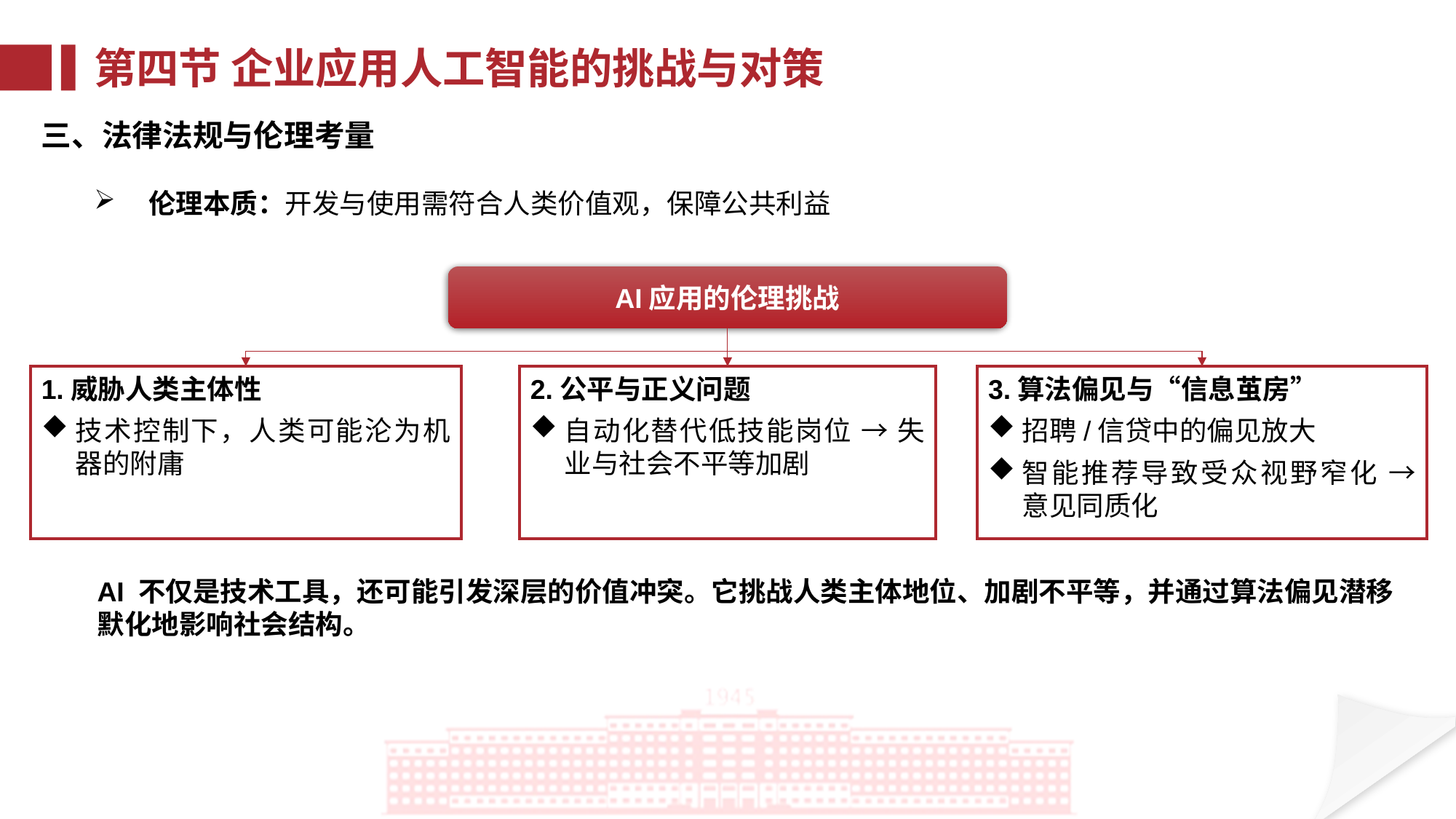

第四节 企业应用人工智能的挑战与对策
三、法律法规与伦理考量
伦理本质：开发与使用需符合人类价值观，保障公共利益
AI应用的伦理挑战
2.公平与正义问题
自动化替代低技能岗位 → 失业与社会不平等加剧
1.威胁人类主体性
技术控制下，人类可能沦为机器的附庸
3.算法偏见与“信息茧房”
招聘/信贷中的偏见放大
智能推荐导致受众视野窄化 → 意见同质化
AI 不仅是技术工具，还可能引发深层的价值冲突。它挑战人类主体地位、加剧不平等，并通过算法偏见潜移默化地影响社会结构。